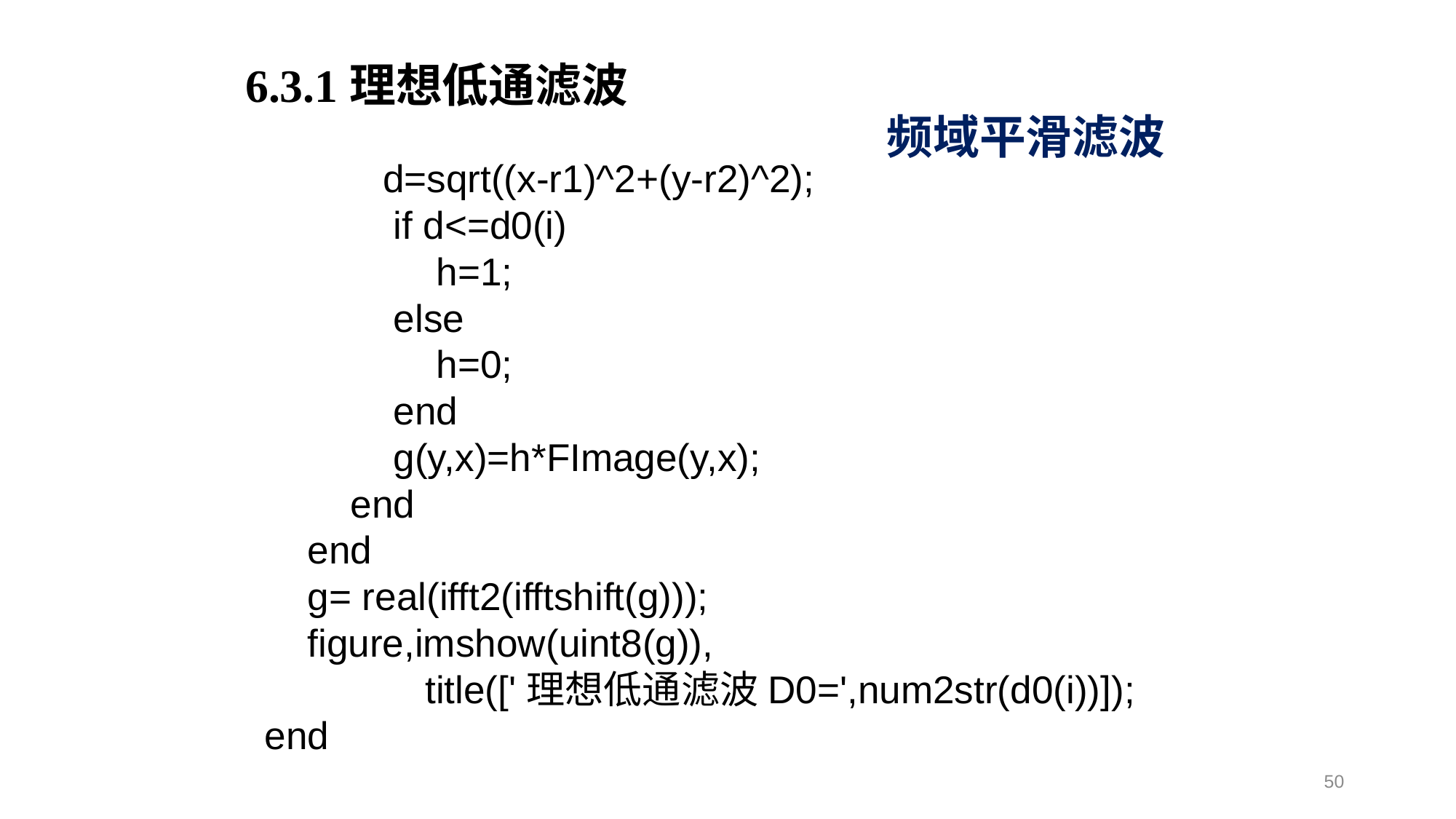

6.3.1理想低通滤波
频域平滑滤波
           d=sqrt((x-r1)^2+(y-r2)^2);
            if d<=d0(i)
                h=1;
            else
                h=0;
            end
            g(y,x)=h*FImage(y,x);
        end
    end
    g= real(ifft2(ifftshift(g)));
    figure,imshow(uint8(g)),
               title(['理想低通滤波D0=',num2str(d0(i))]);
end

50